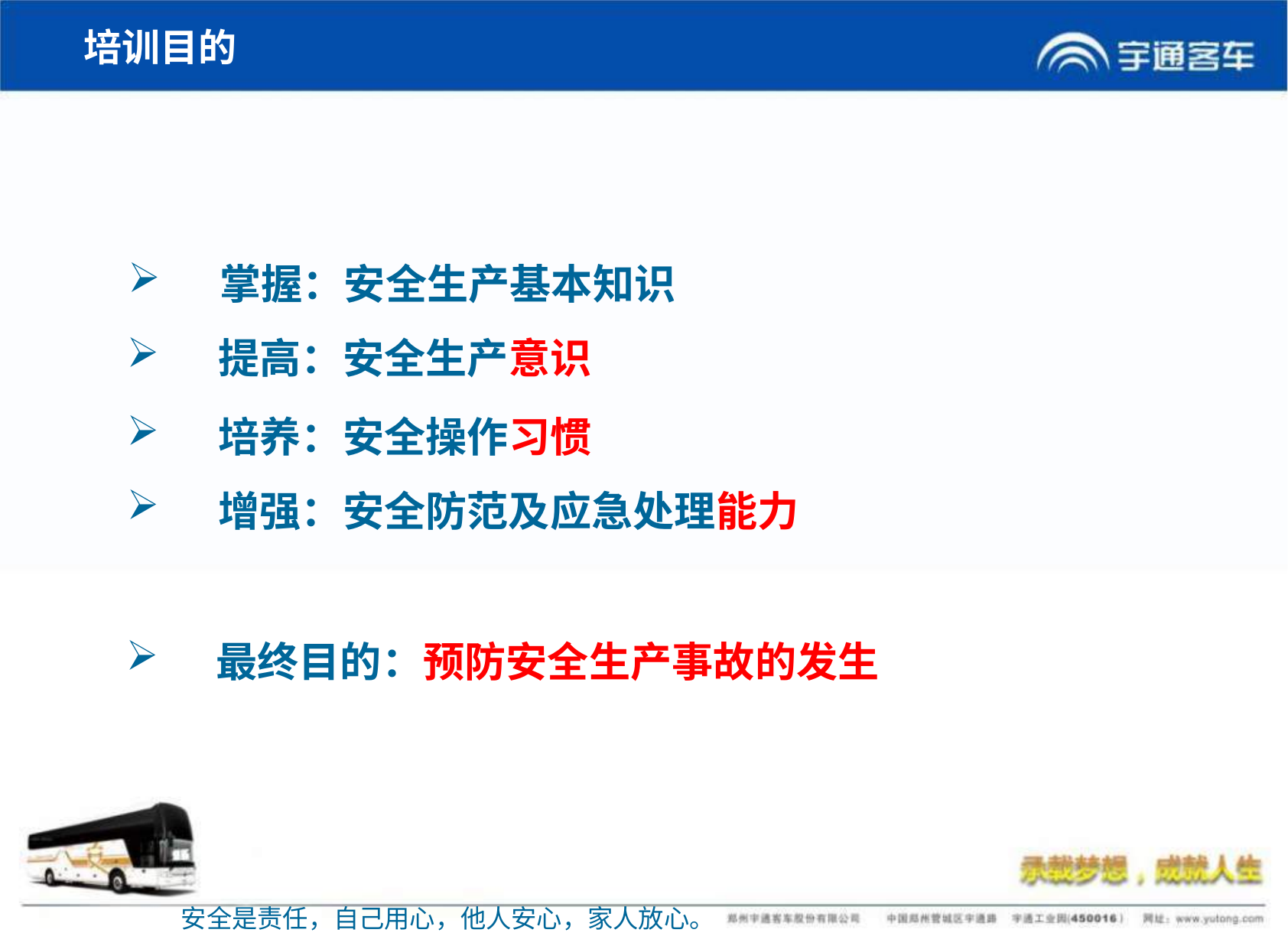

培训目的

掌握：安全生产基本知识
提高：安全生产意识
培养：安全操作习惯
增强：安全防范及应急处理能力
     最终目的：预防安全生产事故的发生